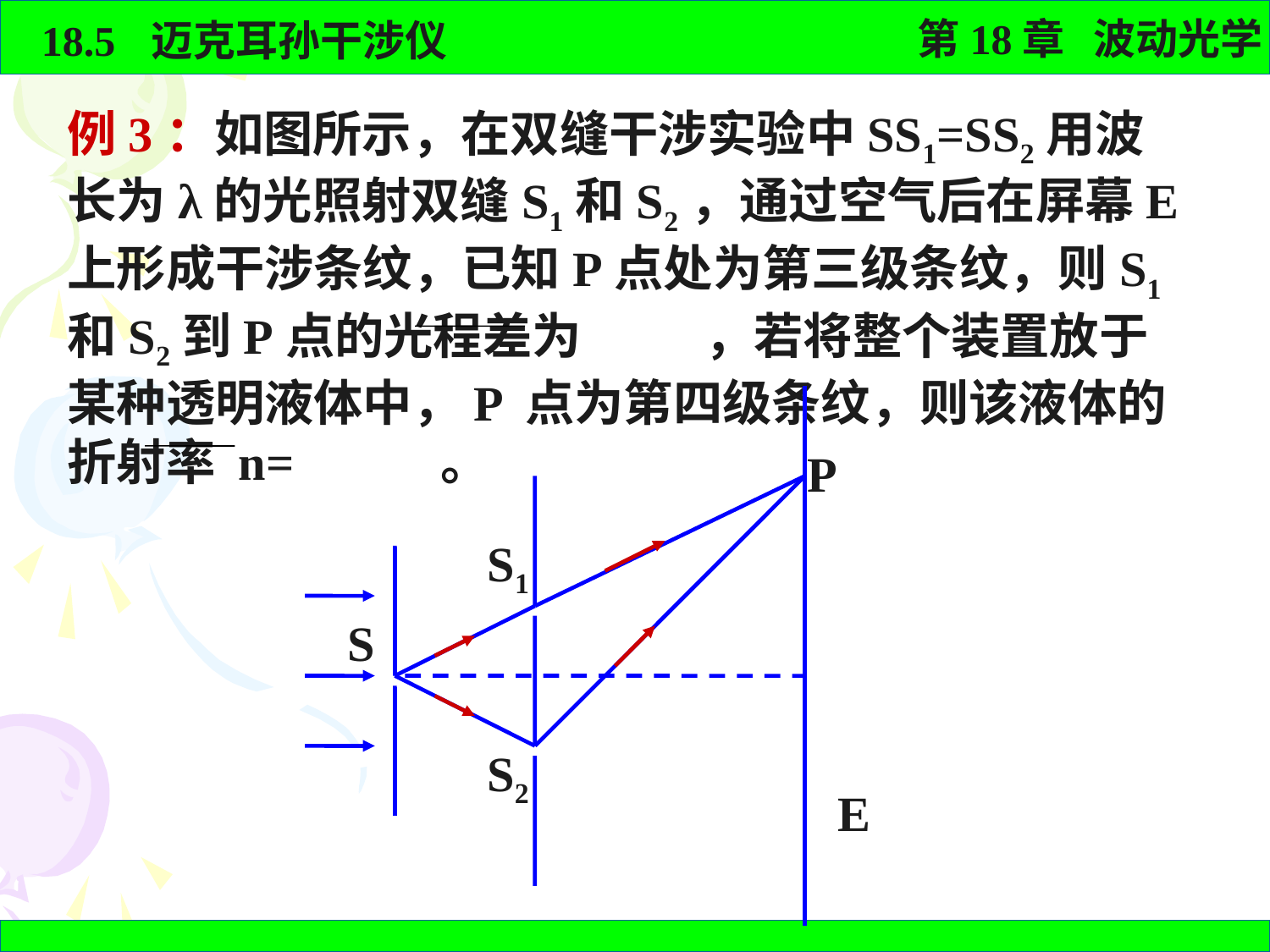

例3：如图所示，在双缝干涉实验中SS1=SS2用波长为λ的光照射双缝S1和S2，通过空气后在屏幕E上形成干涉条纹，已知P点处为第三级条纹，则S1和S2到P点的光程差为           ，若将整个装置放于某种透明液体中，P 点为第四级条纹，则该液体的折射率 n=           。

P

S1

S

S2

E